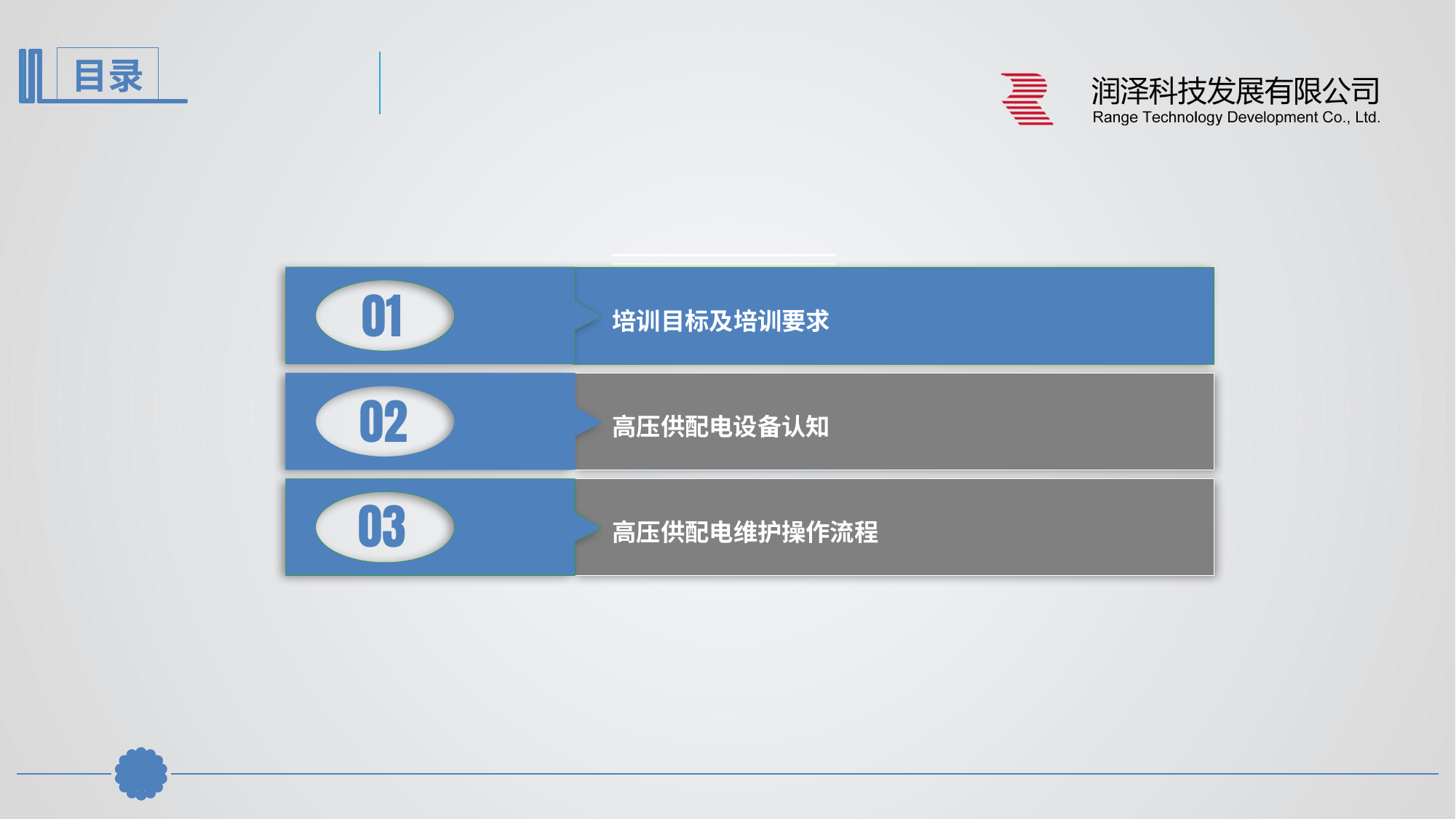

01
培训目标及培训要求

02
高压供配电设备认知

03
高压供配电维护操作流程
2